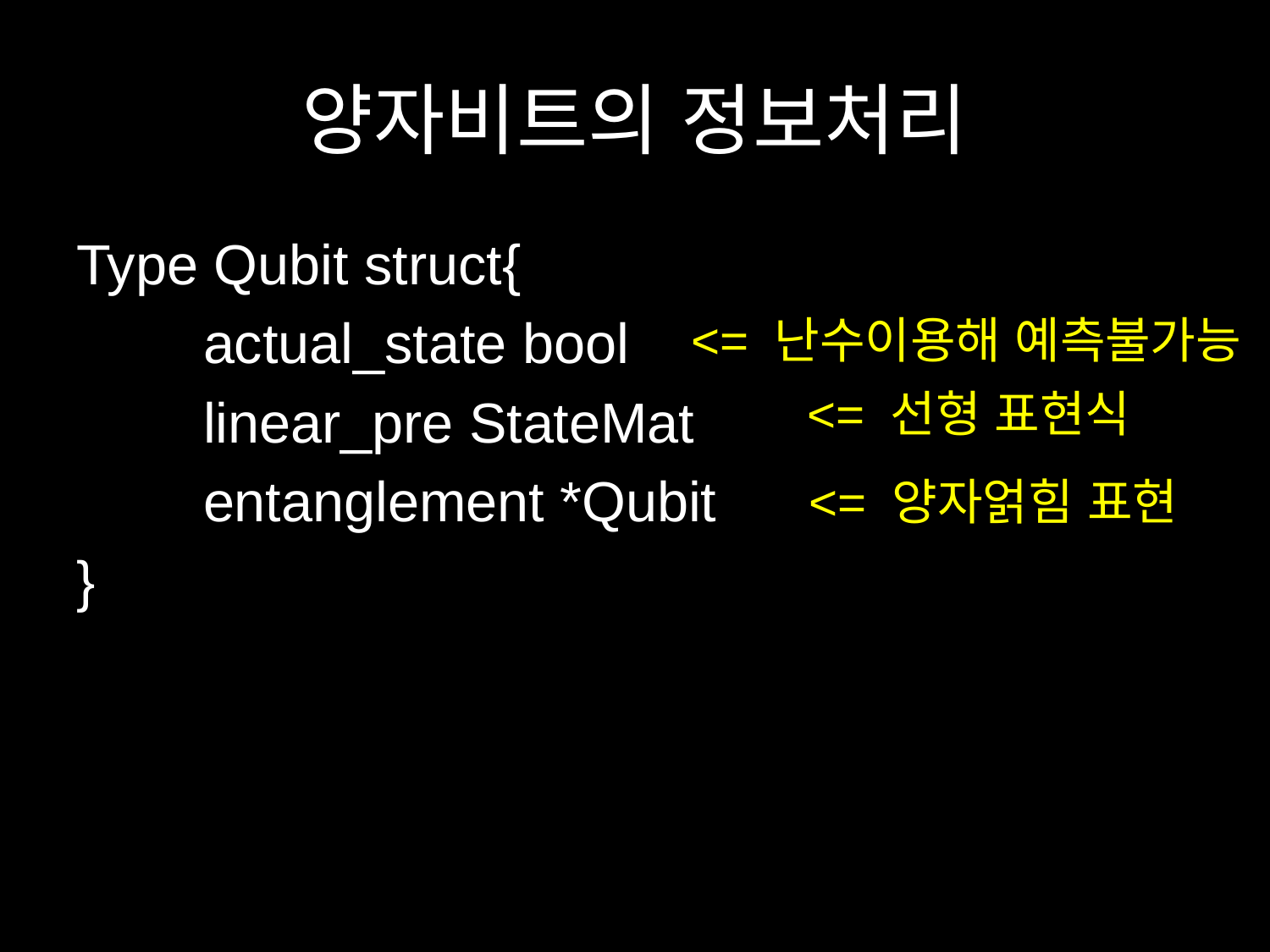

# 양자비트의 정보처리
Type Qubit struct{
	actual_state bool
	linear_pre StateMat
	entanglement *Qubit
}
<= 난수이용해 예측불가능
<= 선형 표현식
<= 양자얽힘 표현